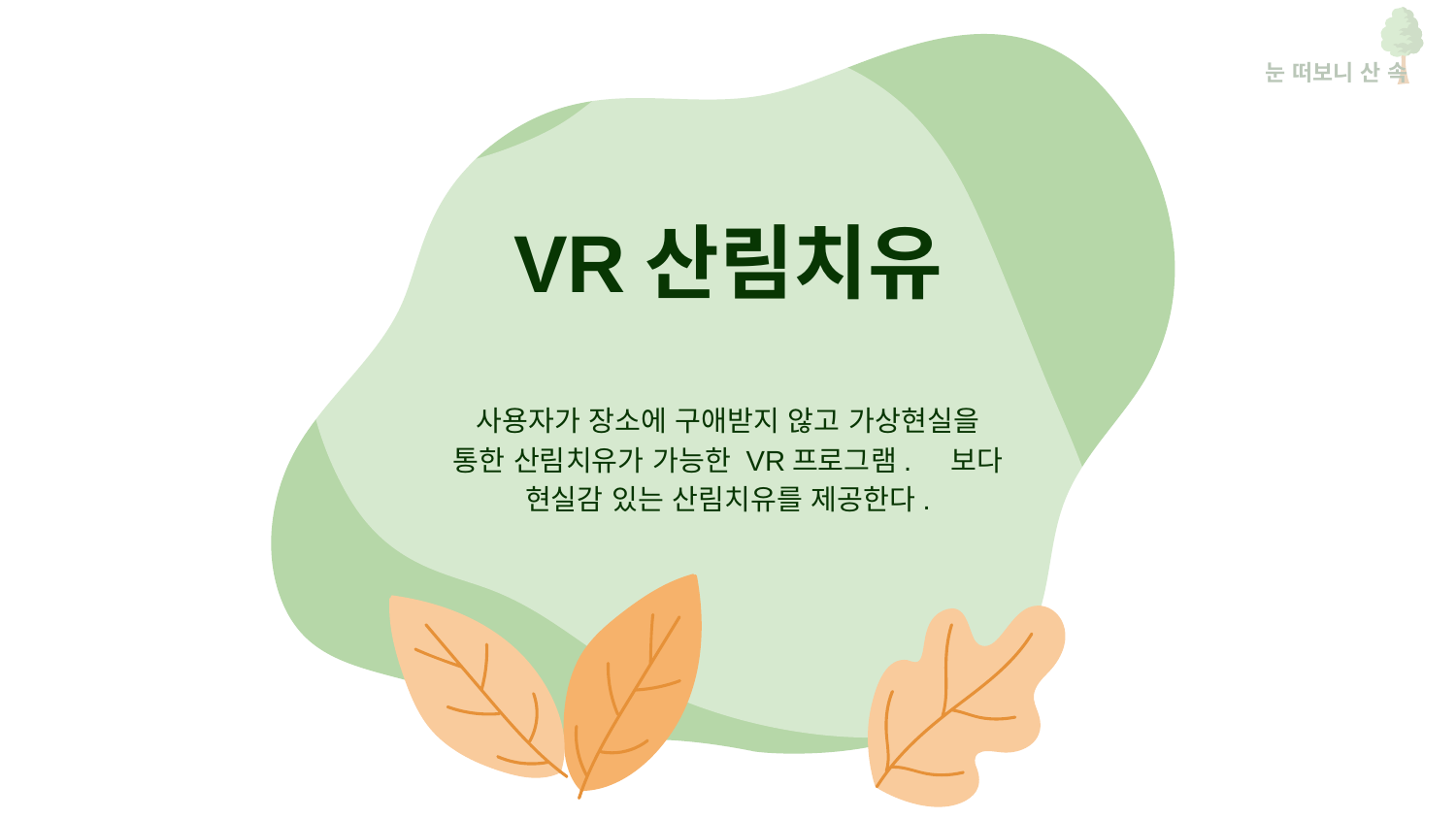

눈 떠보니 산 속
# VR산림치유
사용자가 장소에 구애받지 않고 가상현실을 통한 산림치유가 가능한 VR프로그램.    보다 현실감 있는 산림치유를 제공한다.